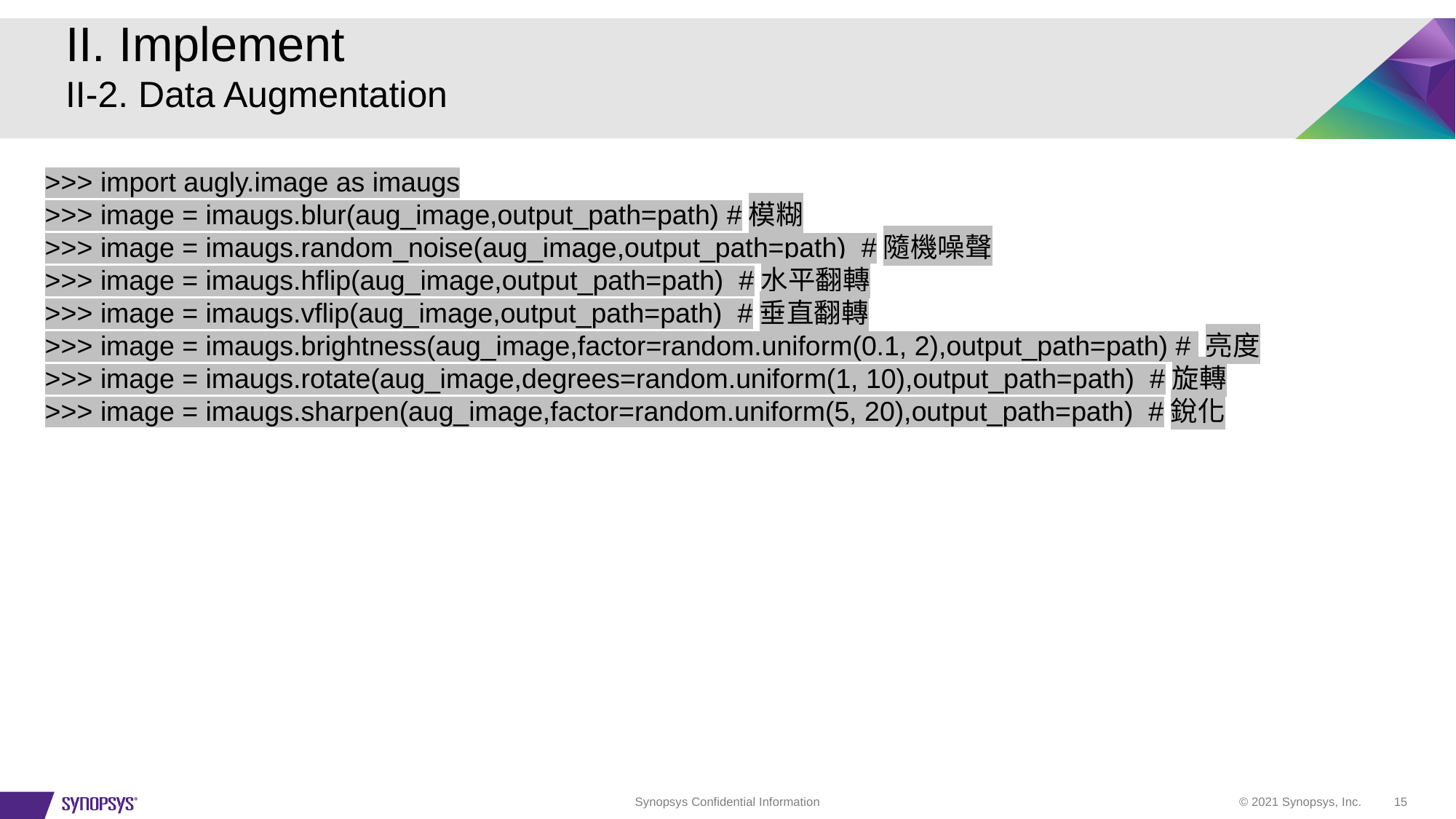

# II. Implement II-2. Data Augmentation
>>> import augly.image as imaugs
>>> image = imaugs.blur(aug_image,output_path=path) #模糊
>>> image = imaugs.random_noise(aug_image,output_path=path)  #隨機噪聲
>>> image = imaugs.hflip(aug_image,output_path=path)  #水平翻轉
>>> image = imaugs.vflip(aug_image,output_path=path)  #垂直翻轉
>>> image = imaugs.brightness(aug_image,factor=random.uniform(0.1, 2),output_path=path) # 亮度
>>> image = imaugs.rotate(aug_image,degrees=random.uniform(1, 10),output_path=path)  #旋轉
>>> image = imaugs.sharpen(aug_image,factor=random.uniform(5, 20),output_path=path)  #銳化